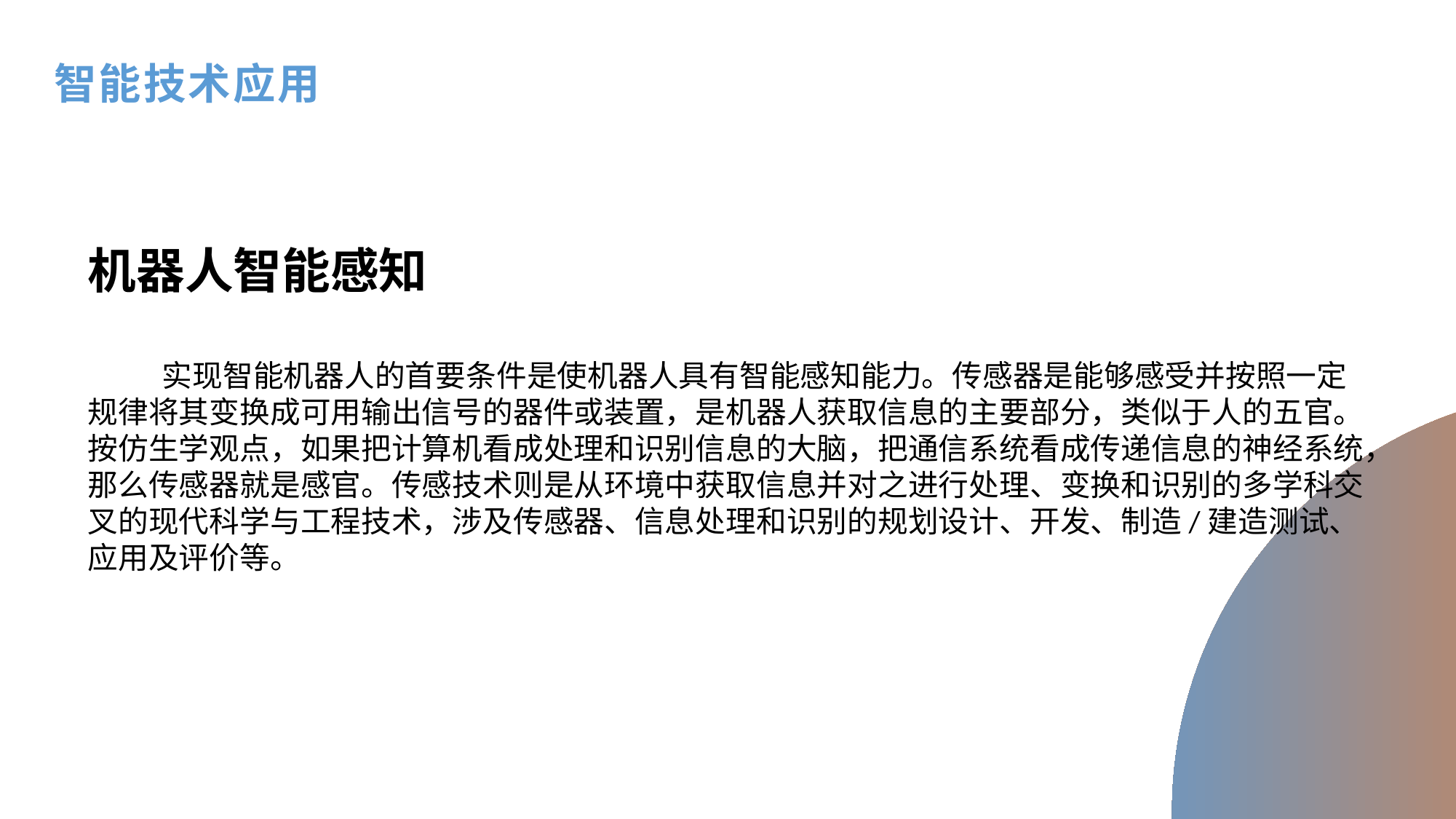

智能技术应用
机器人智能感知

          实现智能机器人的首要条件是使机器人具有智能感知能力。传感器是能够感受并按照一定规律将其变换成可用输出信号的器件或装置，是机器人获取信息的主要部分，类似于人的五官。按仿生学观点，如果把计算机看成处理和识别信息的大脑，把通信系统看成传递信息的神经系统，那么传感器就是感官。传感技术则是从环境中获取信息并对之进行处理、变换和识别的多学科交叉的现代科学与工程技术，涉及传感器、信息处理和识别的规划设计、开发、制造/建造测试、应用及评价等。